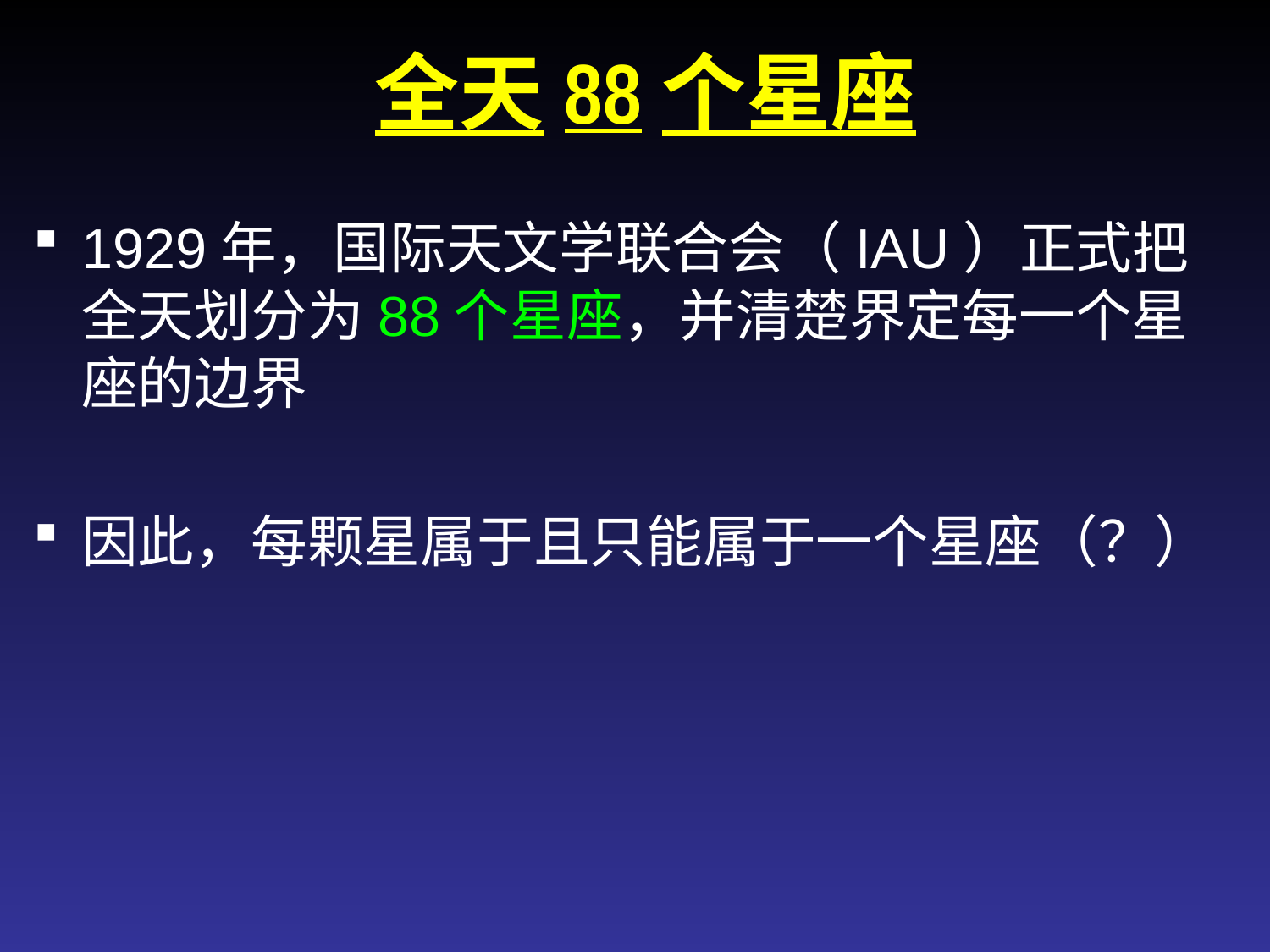

全天88个星座
1929年，国际天文学联合会（IAU）正式把全天划分为88个星座，并清楚界定每一个星座的边界

因此，每颗星属于且只能属于一个星座（？）